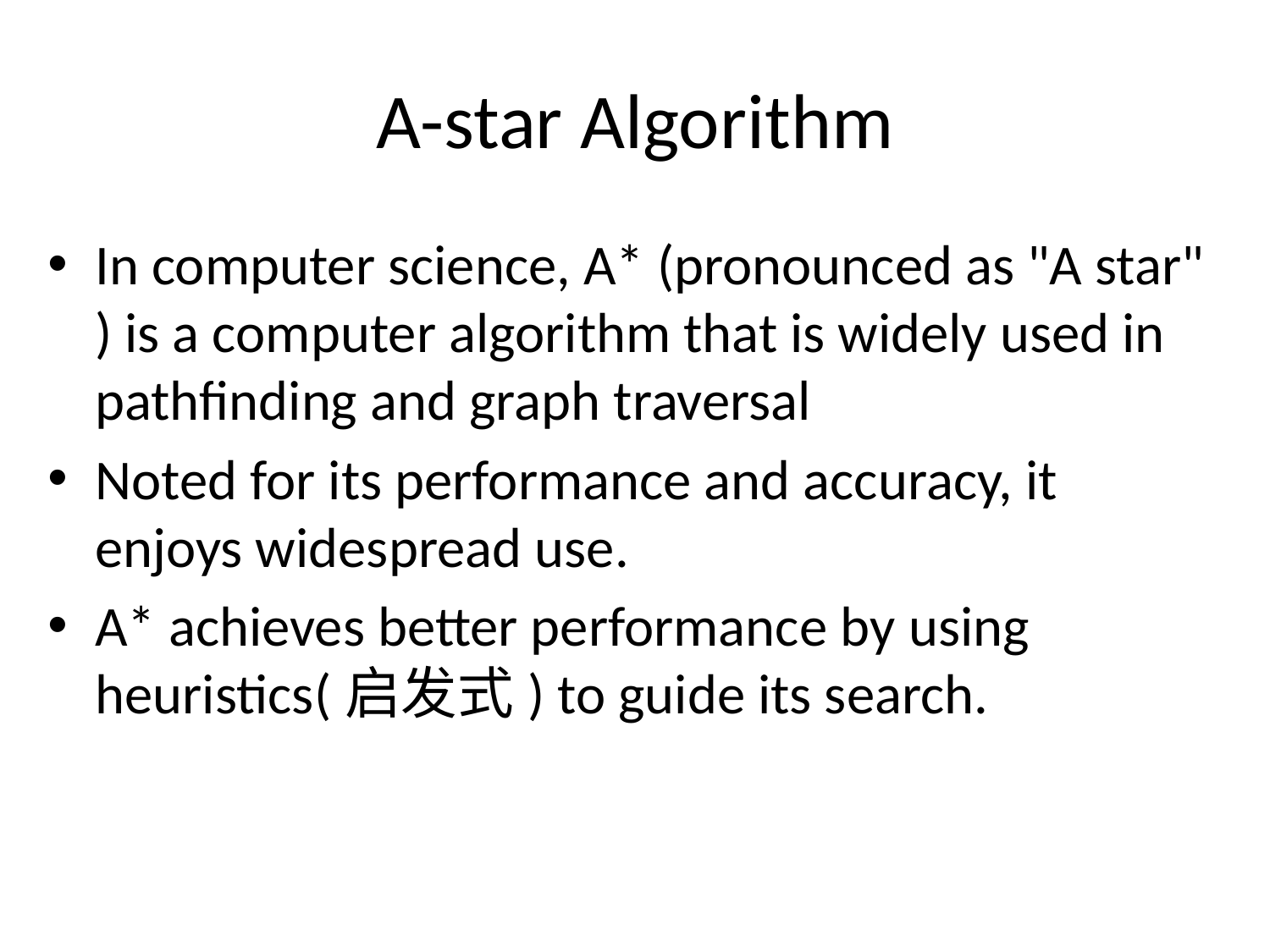

# A-star Algorithm
In computer science, A* (pronounced as "A star" ) is a computer algorithm that is widely used in pathfinding and graph traversal
Noted for its performance and accuracy, it enjoys widespread use.
A* achieves better performance by using heuristics(启发式) to guide its search.